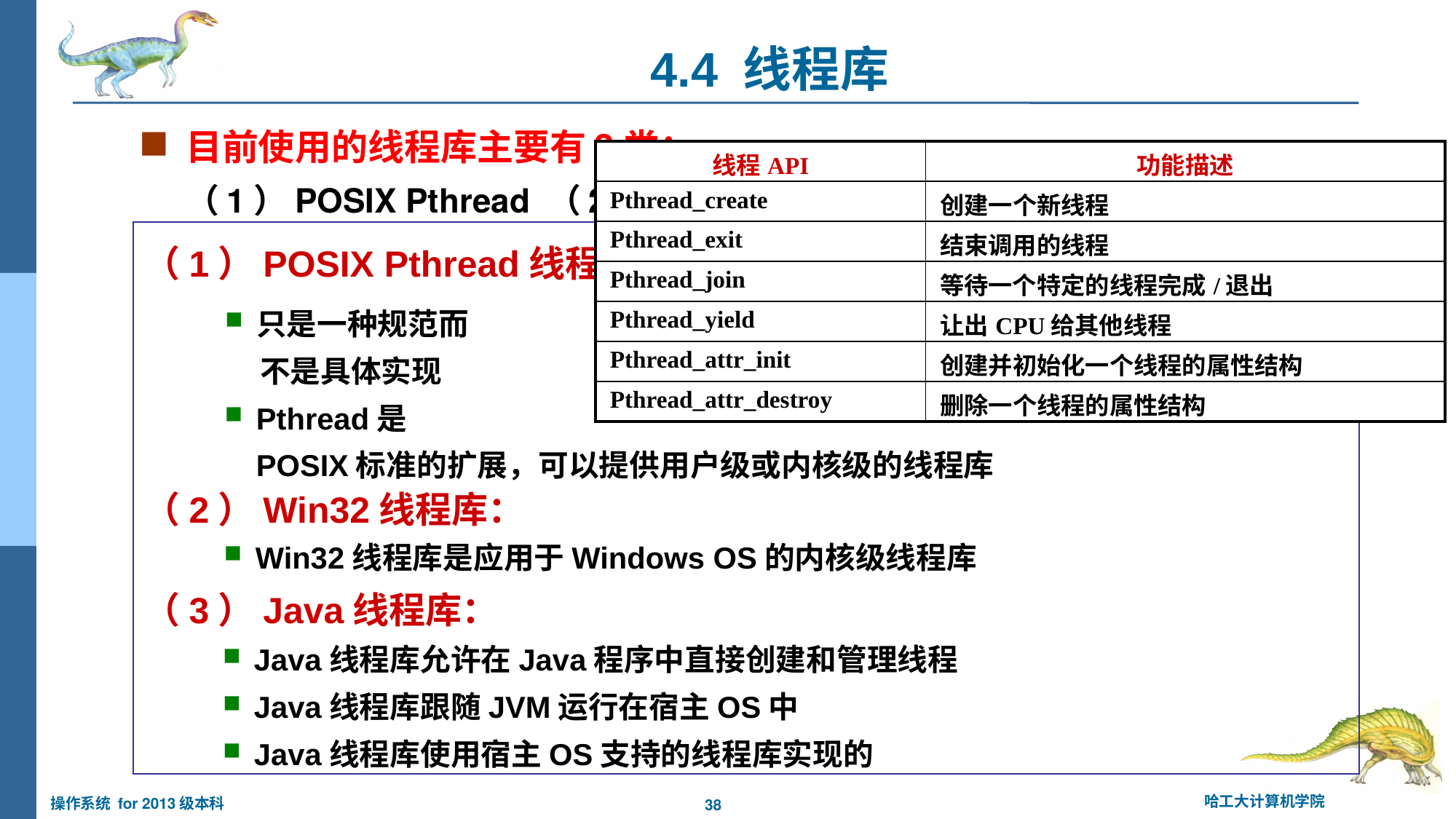

4.4 线程库
目前使用的线程库主要有3类：
（1）POSIX Pthread （2）Win32  （3）Java
| 线程API | 功能描述 |
| --- | --- |
| Pthread\_create | 创建一个新线程 |
| Pthread\_exit | 结束调用的线程 |
| Pthread\_join | 等待一个特定的线程完成/退出 |
| Pthread\_yield | 让出CPU给其他线程 |
| Pthread\_attr\_init | 创建并初始化一个线程的属性结构 |
| Pthread\_attr\_destroy | 删除一个线程的属性结构 |
（1）POSIX Pthread线程库：

（2）Win32线程库：

（3）Java线程库：

只是一种规范而
    不是具体实现
Pthread是
POSIX标准的扩展，可以提供用户级或内核级的线程库
Win32线程库是应用于Windows OS的内核级线程库
Java线程库允许在Java程序中直接创建和管理线程
Java线程库跟随JVM运行在宿主OS中
Java线程库使用宿主OS支持的线程库实现的